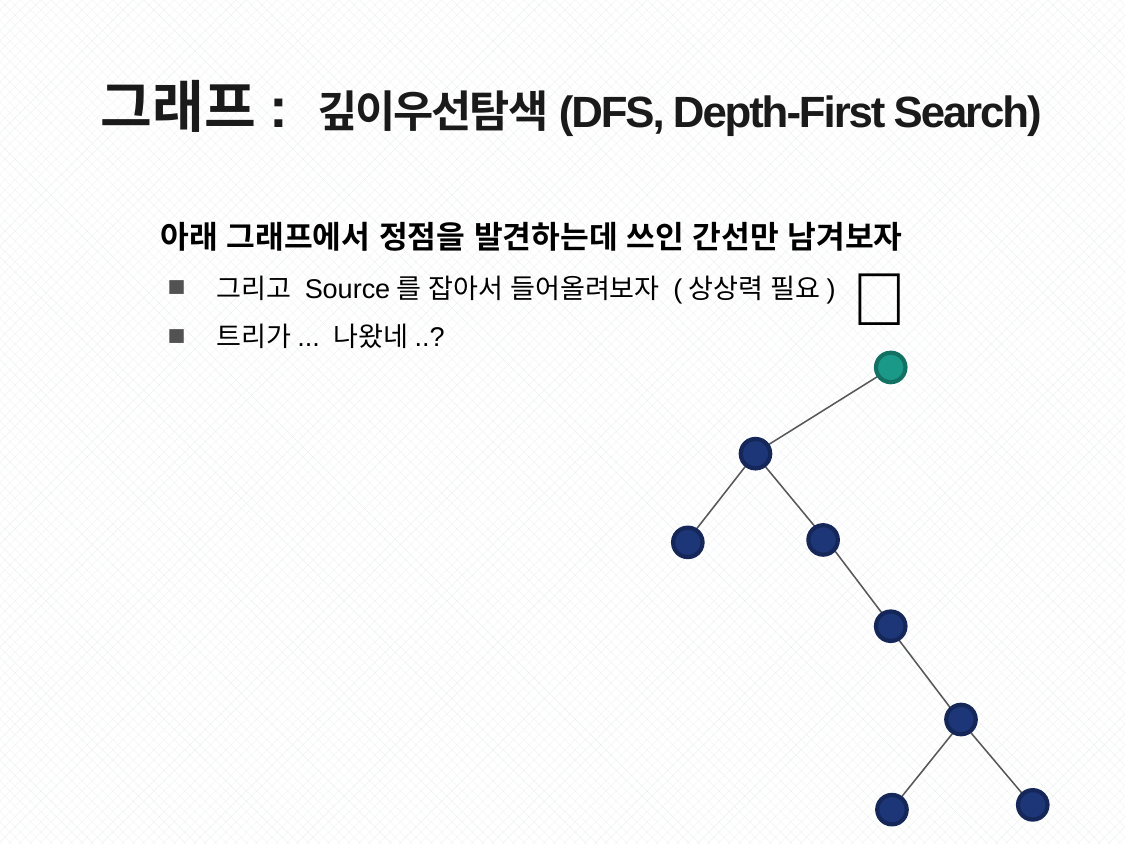

그래프: 깊이우선탐색(DFS, Depth-First Search)
아래 그래프에서 정점을 발견하는데 쓰인 간선만 남겨보자
그리고 Source를 잡아서 들어올려보자 (상상력 필요)
트리가... 나왔네..?

🥳